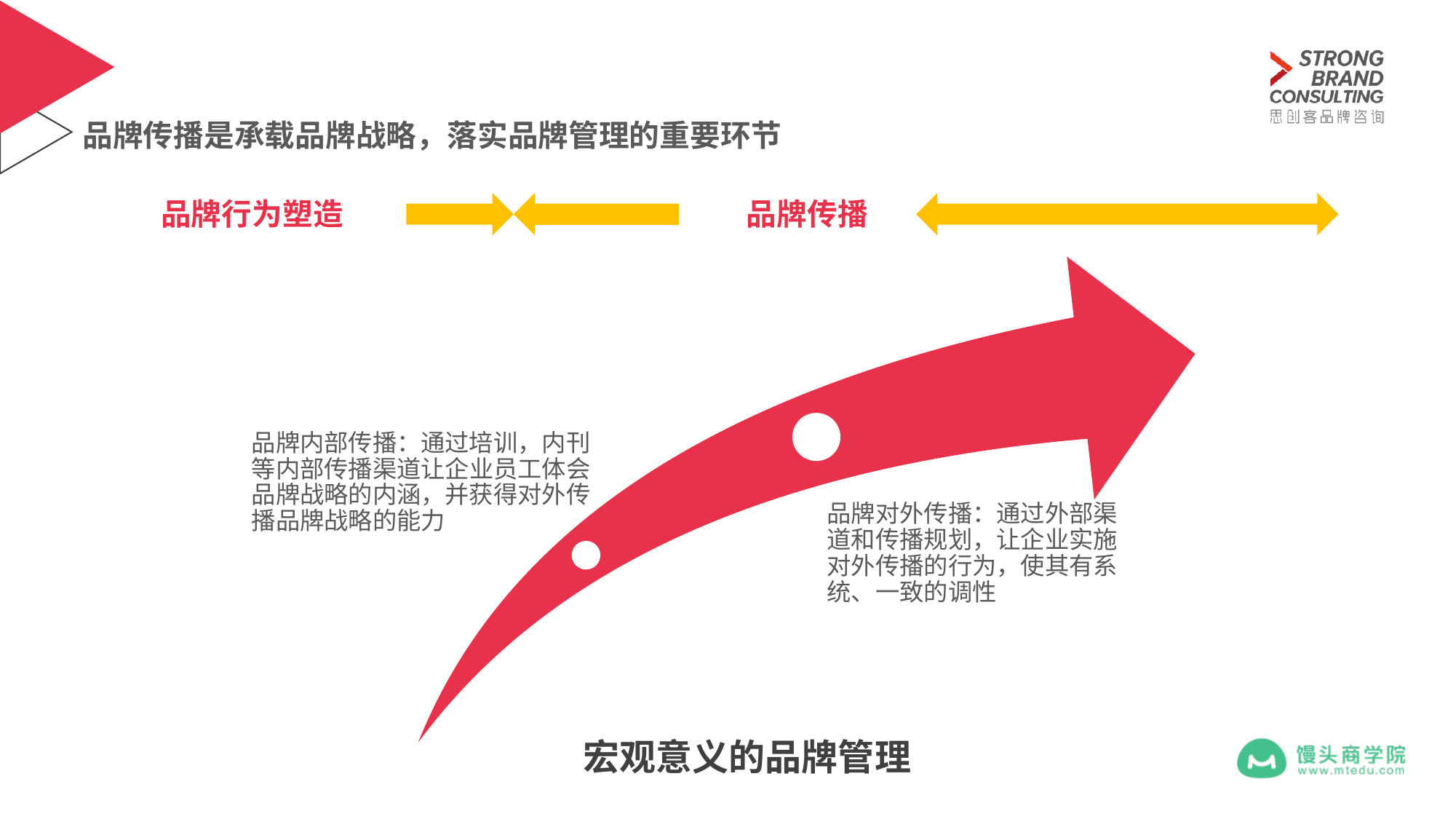

# 品牌传播是承载品牌战略，落实品牌管理的重要环节
品牌行为塑造
品牌传播

品牌内部传播：通过培训，内刊等内部传播渠道让企业员工体会品牌战略的内涵，并获得对外传播品牌战略的能力
品牌对外传播：通过外部渠道和传播规划，让企业实施对外传播的行为，使其有系统、一致的调性

宏观意义的品牌管理